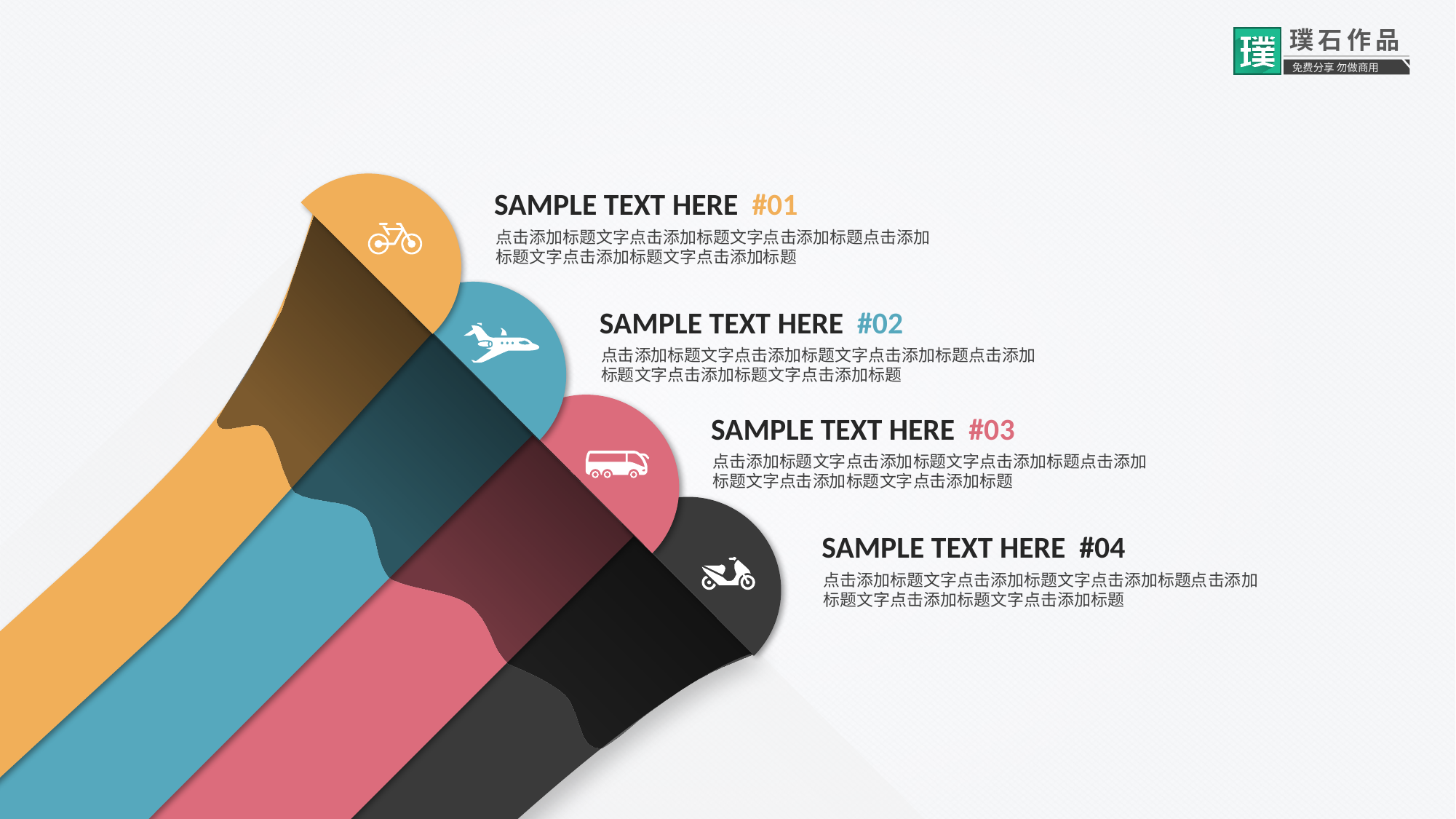

SAMPLE TEXT HERE  #01

点击添加标题文字点击添加标题文字点击添加标题点击添加标题文字点击添加标题文字点击添加标题

SAMPLE TEXT HERE  #02

点击添加标题文字点击添加标题文字点击添加标题点击添加标题文字点击添加标题文字点击添加标题

SAMPLE TEXT HERE  #03
点击添加标题文字点击添加标题文字点击添加标题点击添加标题文字点击添加标题文字点击添加标题

SAMPLE TEXT HERE  #04

点击添加标题文字点击添加标题文字点击添加标题点击添加标题文字点击添加标题文字点击添加标题